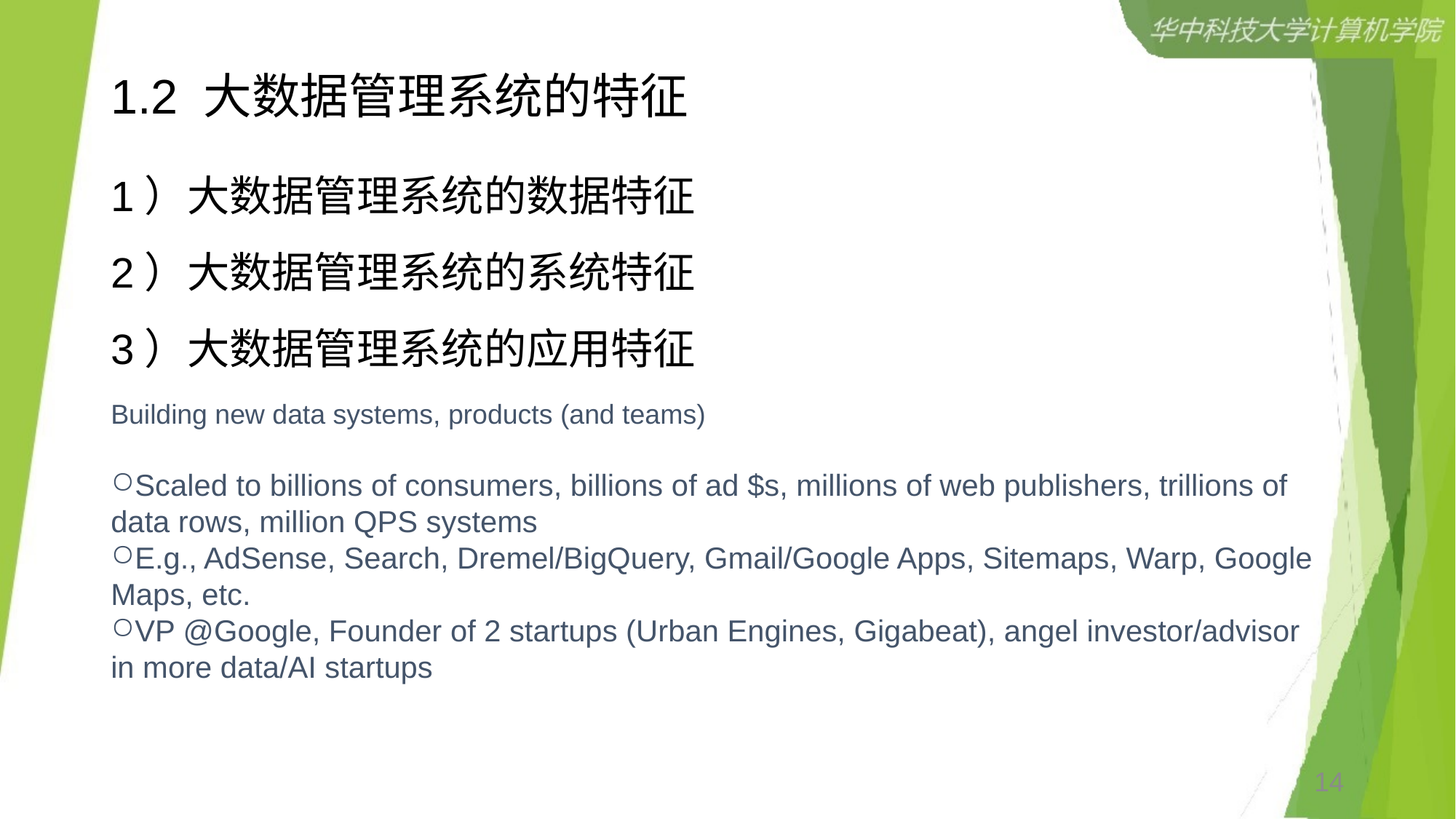

# 1.2 大数据管理系统的特征
1）大数据管理系统的数据特征
2）大数据管理系统的系统特征
3）大数据管理系统的应用特征

Building new data systems, products (and teams)

Scaled to billions of consumers, billions of ad $s, millions of web publishers, trillions of data rows, million QPS systems
E.g., AdSense, Search, Dremel/BigQuery, Gmail/Google Apps, Sitemaps, Warp, Google Maps, etc.
VP @Google, Founder of 2 startups (Urban Engines, Gigabeat), angel investor/advisor in more data/AI startups
14